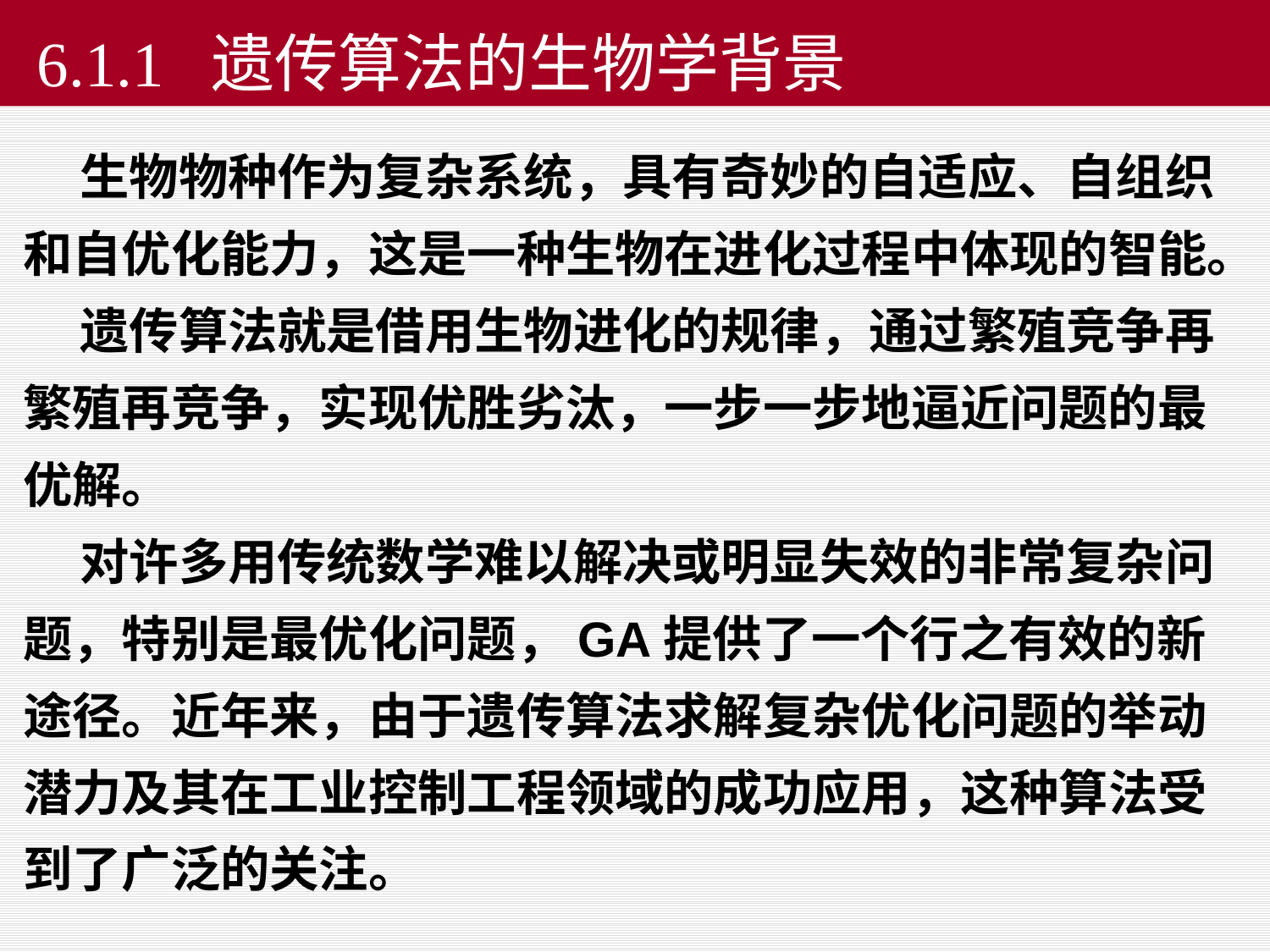

# 6.1.1  遗传算法的生物学背景
    生物物种作为复杂系统，具有奇妙的自适应、自组织和自优化能力，这是一种生物在进化过程中体现的智能。
    遗传算法就是借用生物进化的规律，通过繁殖竞争再繁殖再竞争，实现优胜劣汰，一步一步地逼近问题的最优解。
    对许多用传统数学难以解决或明显失效的非常复杂问题，特别是最优化问题，GA提供了一个行之有效的新途径。近年来，由于遗传算法求解复杂优化问题的举动潜力及其在工业控制工程领域的成功应用，这种算法受到了广泛的关注。
13